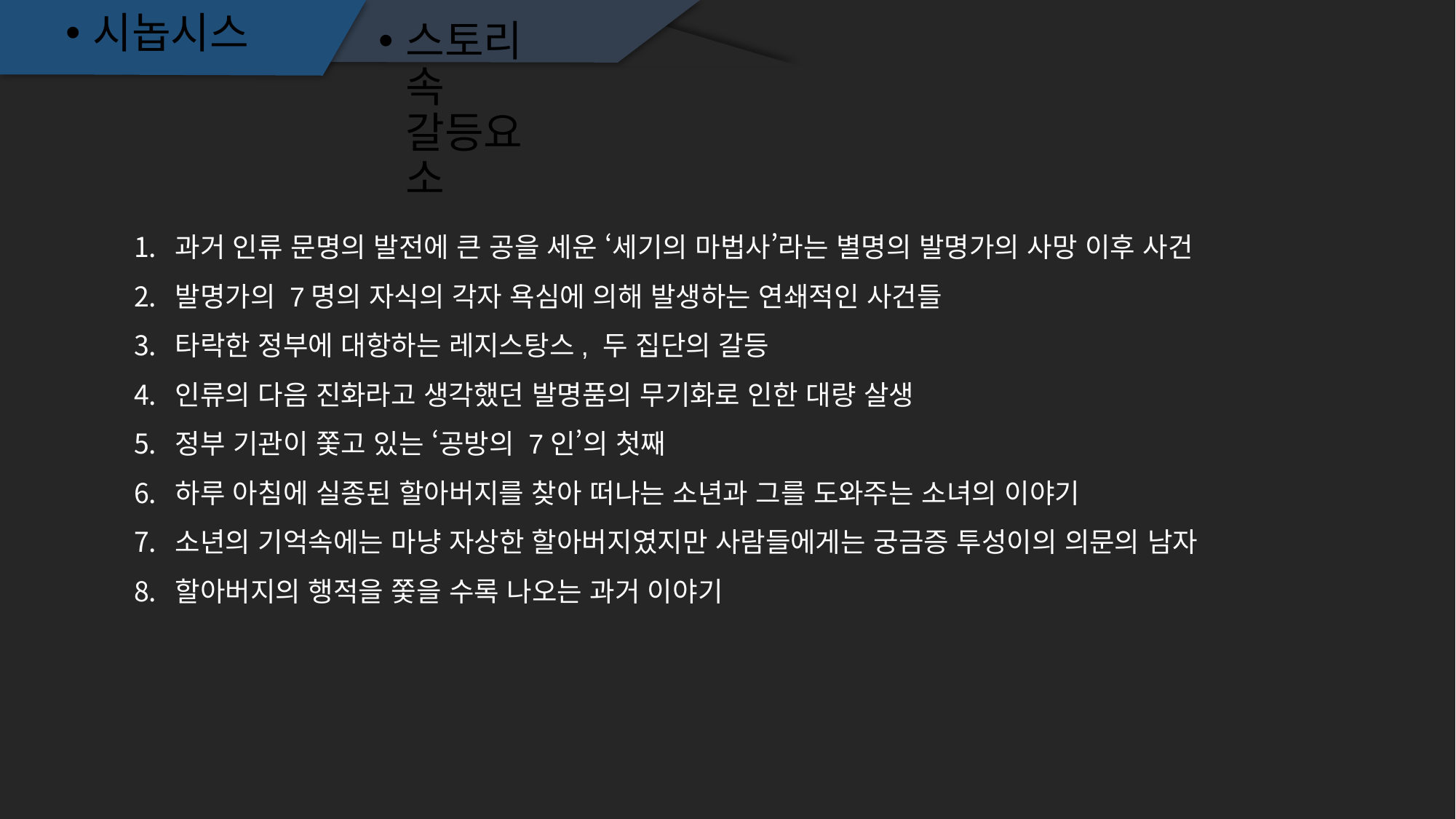

시놉시스
스토리 속 갈등요소
과거 인류 문명의 발전에 큰 공을 세운 ‘세기의 마법사’라는 별명의 발명가의 사망 이후 사건
발명가의 7명의 자식의 각자 욕심에 의해 발생하는 연쇄적인 사건들
타락한 정부에 대항하는 레지스탕스, 두 집단의 갈등
인류의 다음 진화라고 생각했던 발명품의 무기화로 인한 대량 살생
정부 기관이 쫓고 있는 ‘공방의 7인’의 첫째
하루 아침에 실종된 할아버지를 찾아 떠나는 소년과 그를 도와주는 소녀의 이야기
소년의 기억속에는 마냥 자상한 할아버지였지만 사람들에게는 궁금증 투성이의 의문의 남자
할아버지의 행적을 쫓을 수록 나오는 과거 이야기